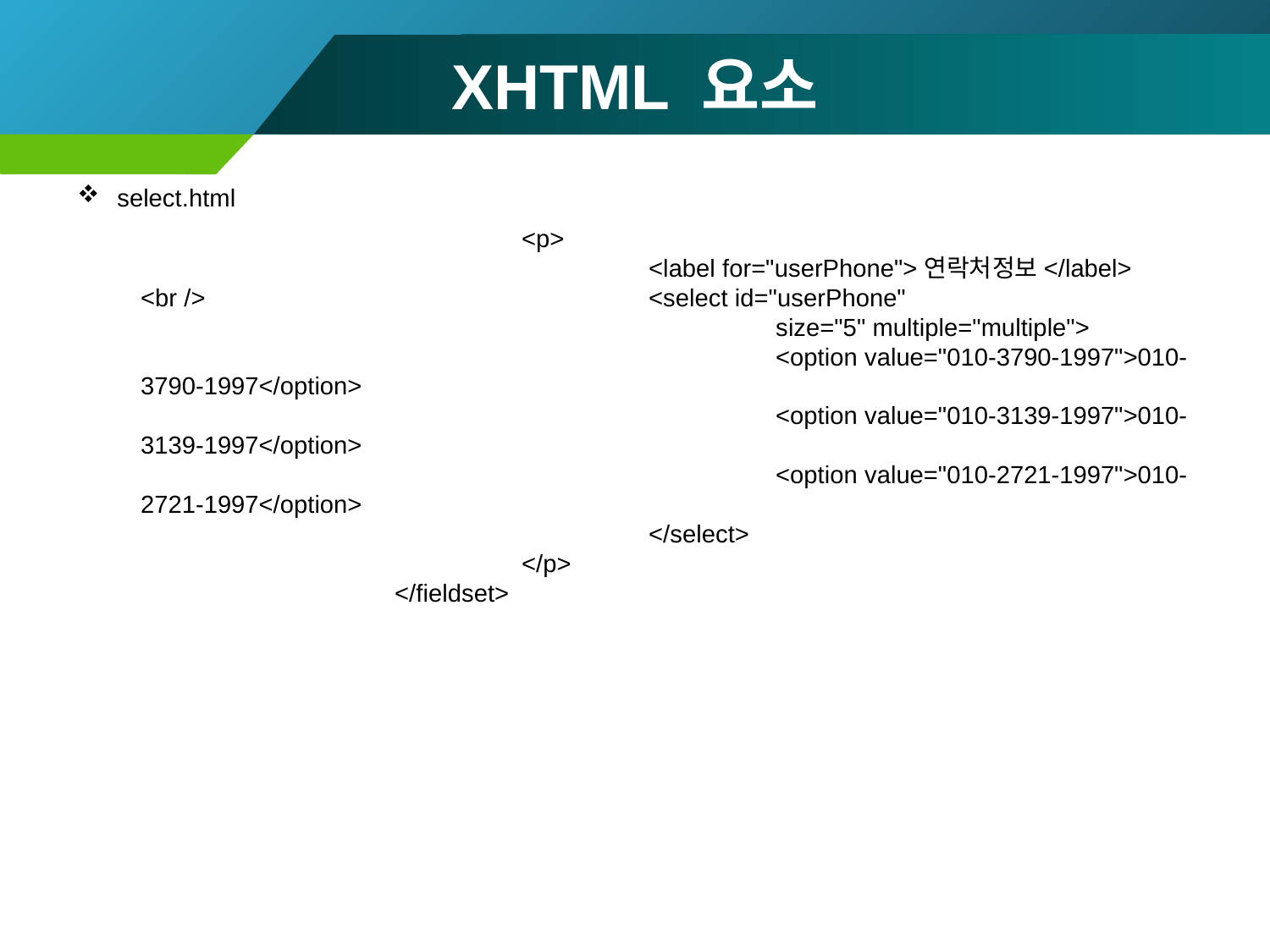

# XHTML 요소
select.html
			<p>
				<label for="userPhone">연락처정보</label> <br /> 				<select id="userPhone"
					size="5" multiple="multiple">
					<option value="010-3790-1997">010-3790-1997</option>
					<option value="010-3139-1997">010-3139-1997</option>
					<option value="010-2721-1997">010-2721-1997</option>
				</select>
			</p>
		</fieldset>

123